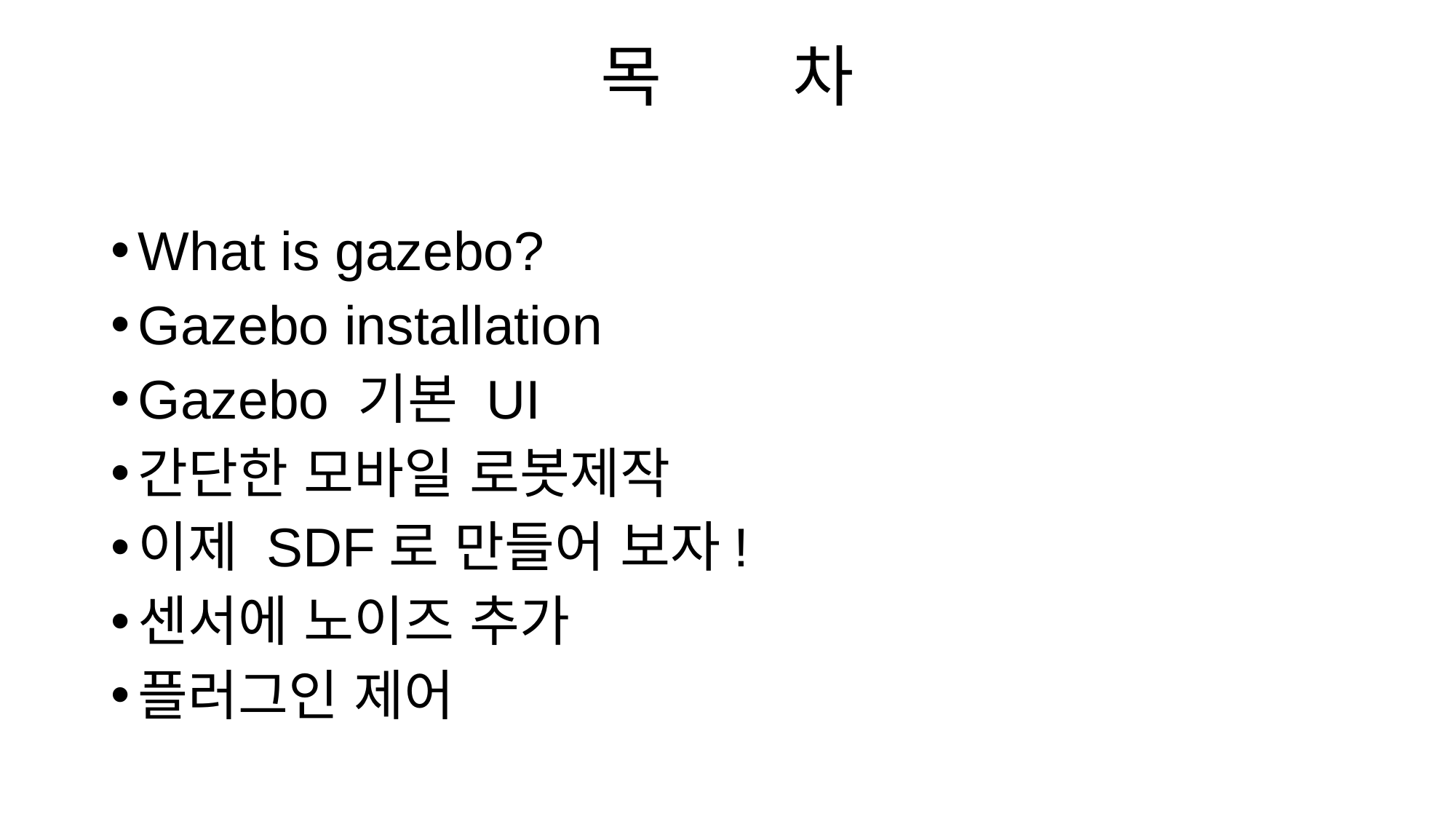

# 목       차
What is gazebo?
Gazebo installation
Gazebo 기본 UI
간단한 모바일 로봇제작
이제 SDF로 만들어 보자!
센서에 노이즈 추가
플러그인 제어